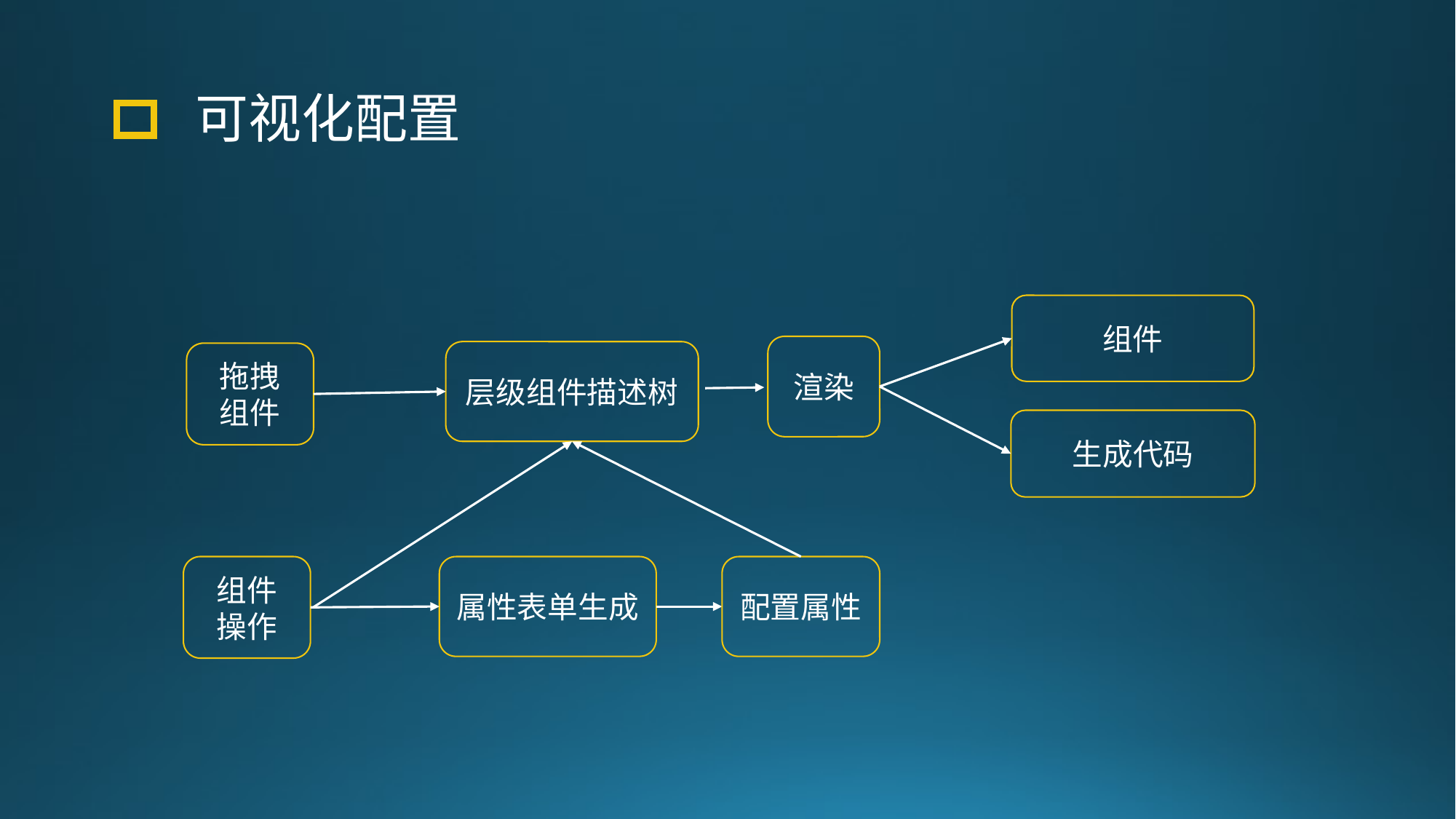

可视化配置

组件
渲染
层级组件描述树
拖拽
组件
生成代码
组件
操作
属性表单生成
配置属性